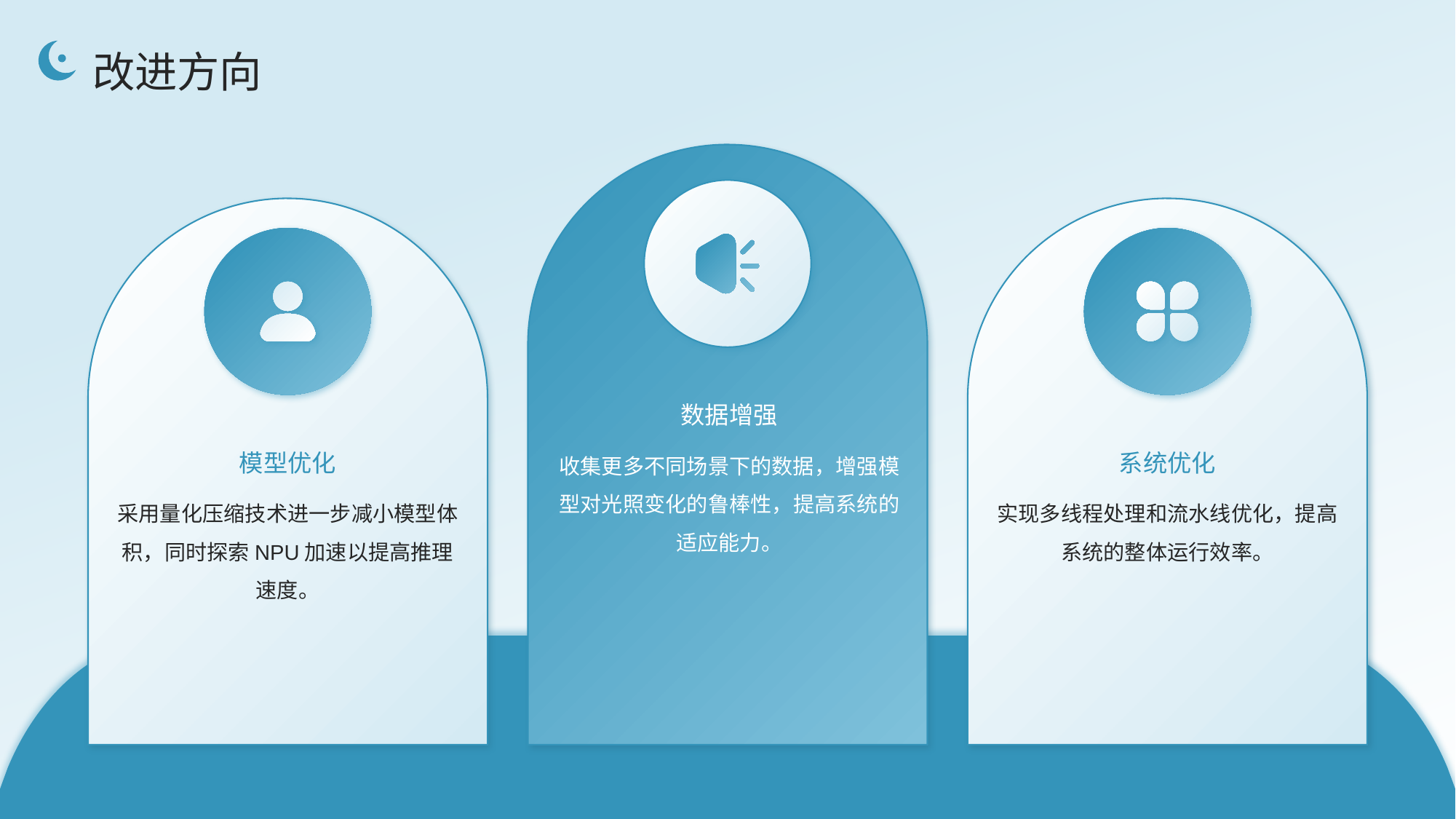

改进方向

数据增强
模型优化
系统优化
收集更多不同场景下的数据，增强模型对光照变化的鲁棒性，提高系统的适应能力。
采用量化压缩技术进一步减小模型体积，同时探索NPU加速以提高推理速度。
实现多线程处理和流水线优化，提高系统的整体运行效率。